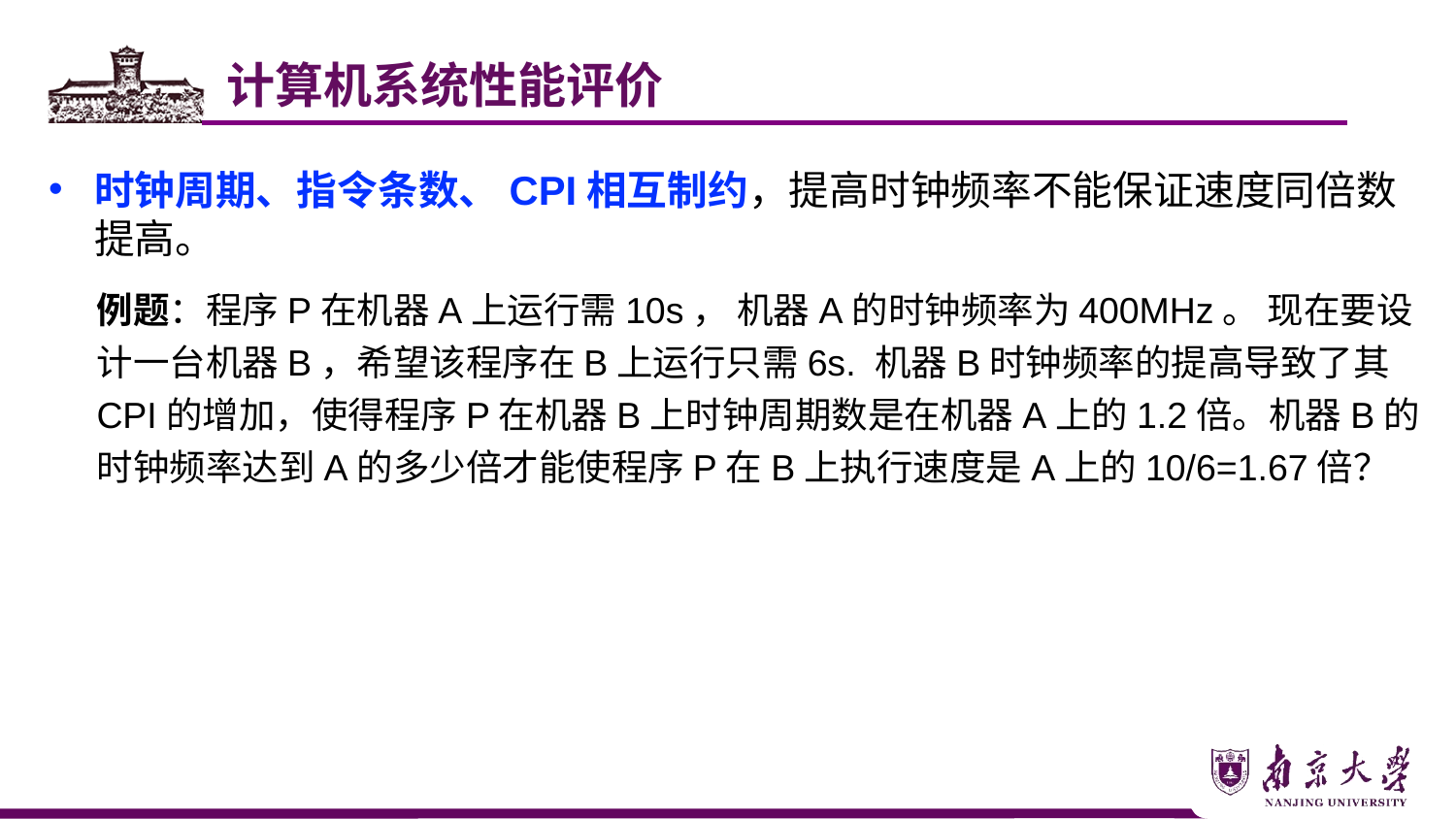

计算机系统性能评价
时钟周期、指令条数、CPI相互制约，提高时钟频率不能保证速度同倍数提高。
例题：程序P在机器A上运行需10s， 机器A的时钟频率为400MHz。 现在要设计一台机器B，希望该程序在B上运行只需6s. 机器B时钟频率的提高导致了其CPI的增加，使得程序P在机器B上时钟周期数是在机器A上的1.2倍。机器B的时钟频率达到A的多少倍才能使程序P在B上执行速度是A上的10/6=1.67倍？